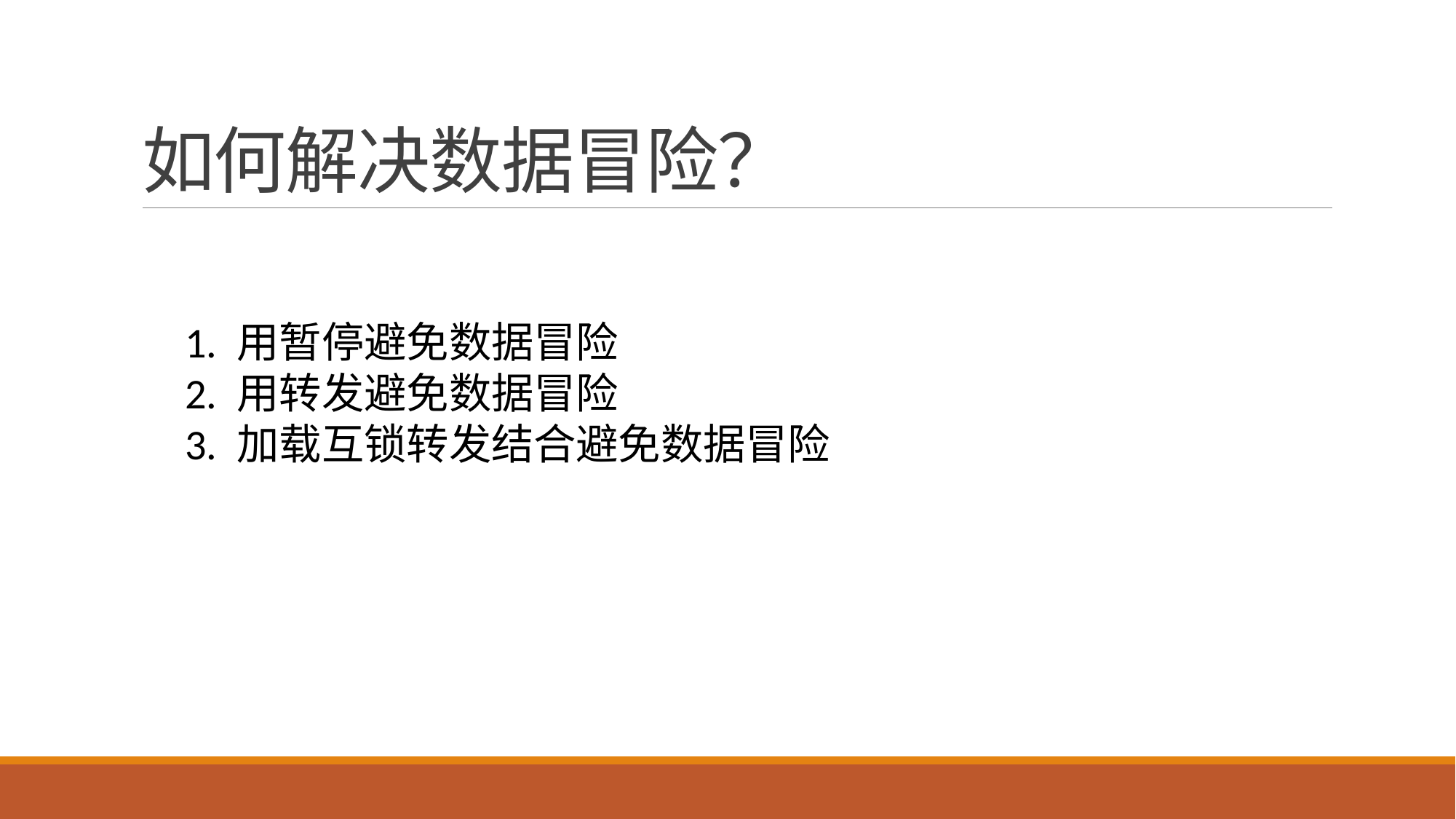

# 如何解决数据冒险？
1. 用暂停避免数据冒险
2. 用转发避免数据冒险
3. 加载互锁转发结合避免数据冒险